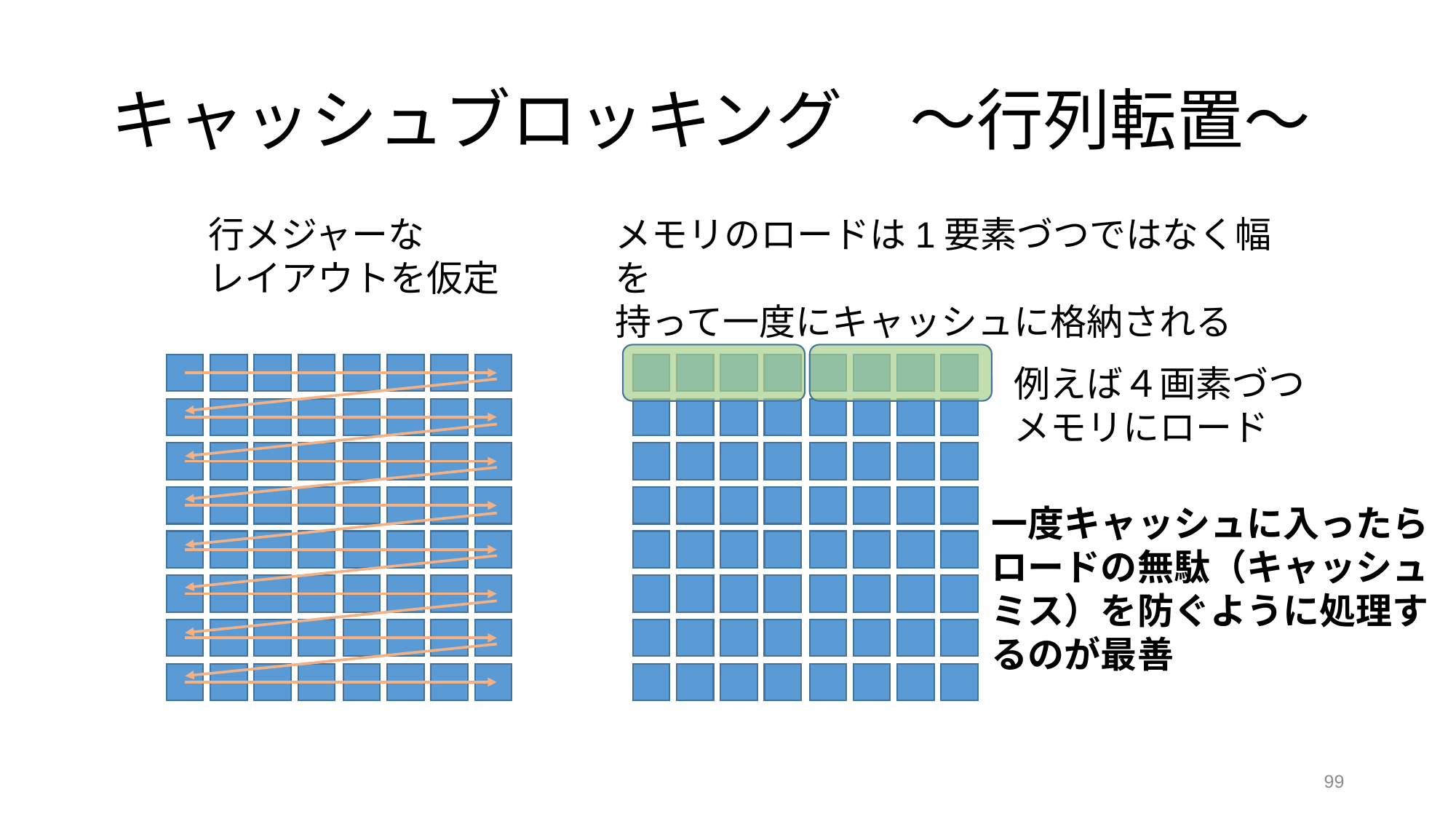

# キャッシュブロッキング　～行列転置～
行メジャーな
レイアウトを仮定
メモリのロードは1要素づつではなく幅を
持って一度にキャッシュに格納される

例えば４画素づつメモリにロード
一度キャッシュに入ったらロードの無駄（キャッシュミス）を防ぐように処理するのが最善
99